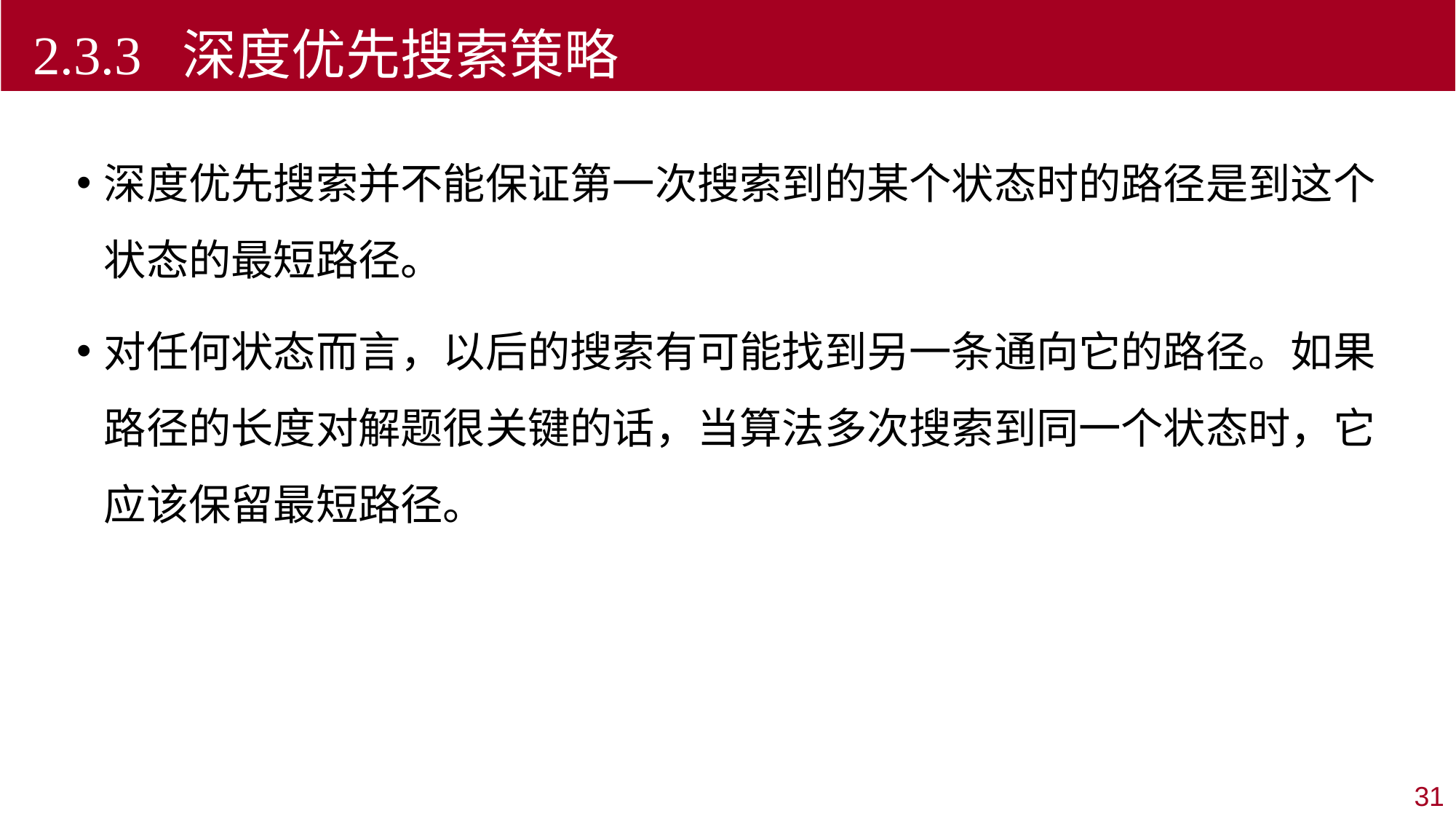

2.3.3  深度优先搜索策略
深度优先搜索并不能保证第一次搜索到的某个状态时的路径是到这个状态的最短路径。
对任何状态而言，以后的搜索有可能找到另一条通向它的路径。如果路径的长度对解题很关键的话，当算法多次搜索到同一个状态时，它应该保留最短路径。
31